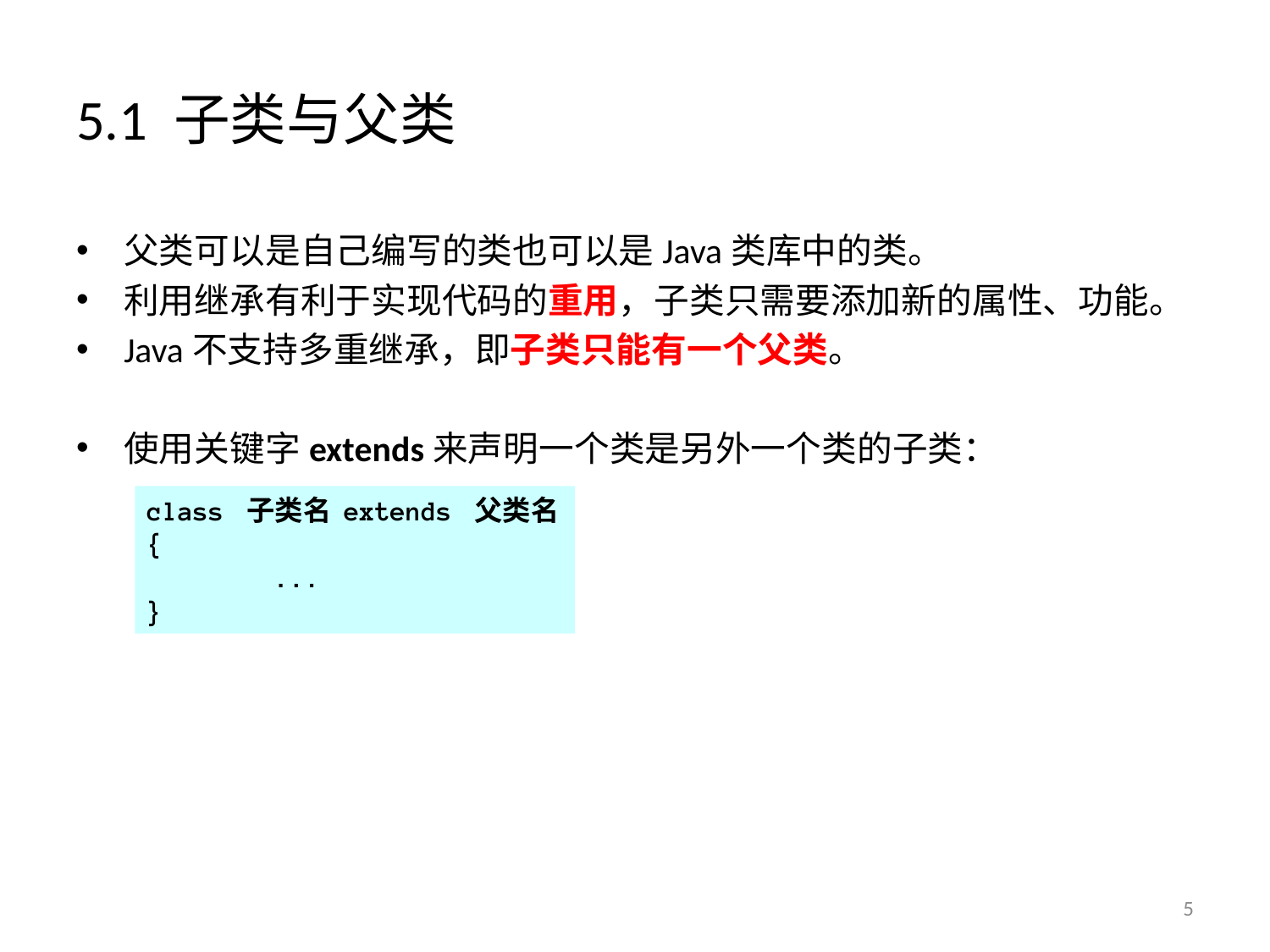

# 5.1 子类与父类
父类可以是自己编写的类也可以是Java类库中的类。
利用继承有利于实现代码的重用，子类只需要添加新的属性、功能。
Java不支持多重继承，即子类只能有一个父类。

使用关键字extends来声明一个类是另外一个类的子类：

class 子类名 extends 父类名
{
	...
}
5